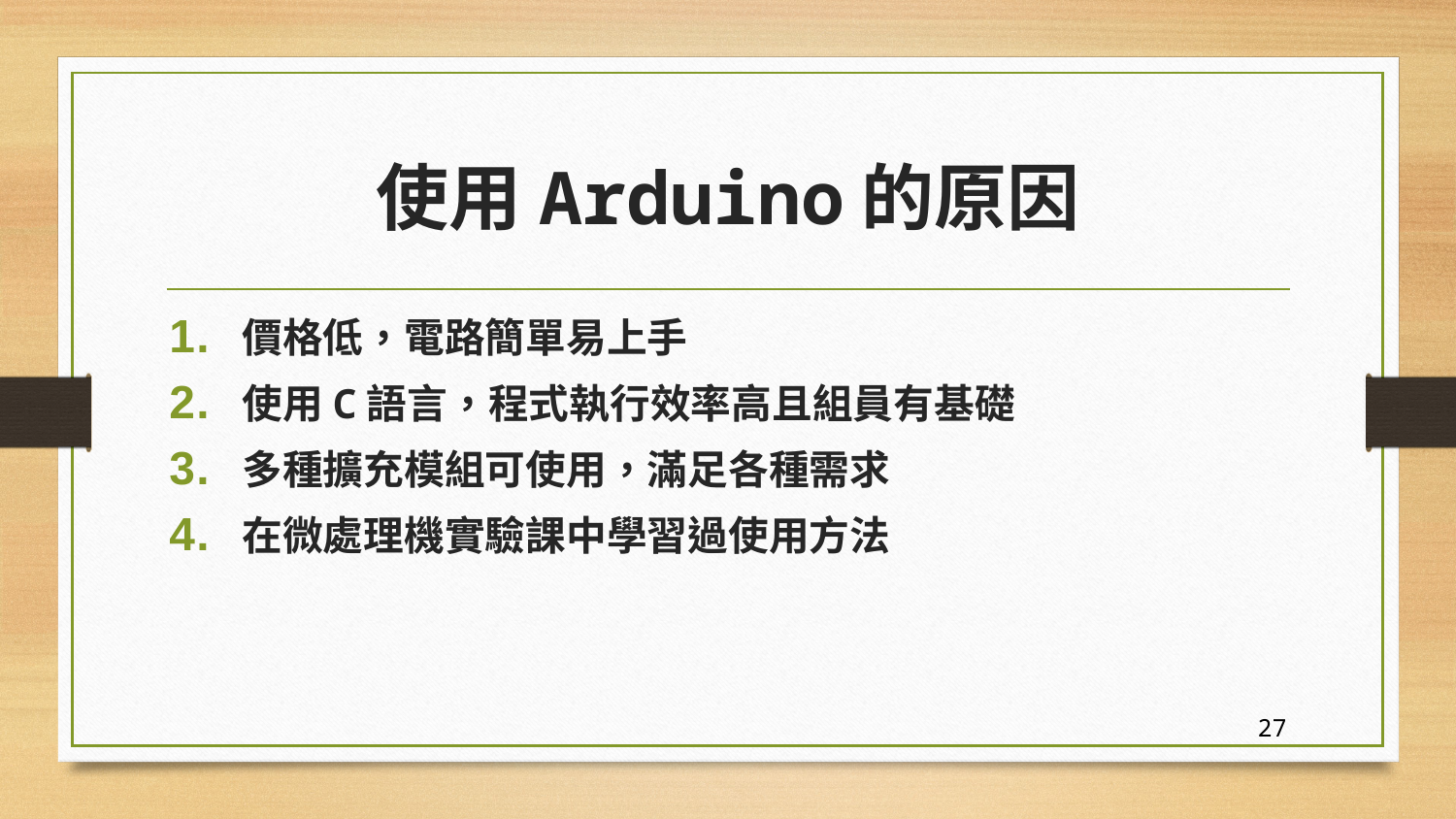

# 使用Arduino的原因
價格低，電路簡單易上手
使用C語言，程式執行效率高且組員有基礎
多種擴充模組可使用，滿足各種需求
在微處理機實驗課中學習過使用方法
27